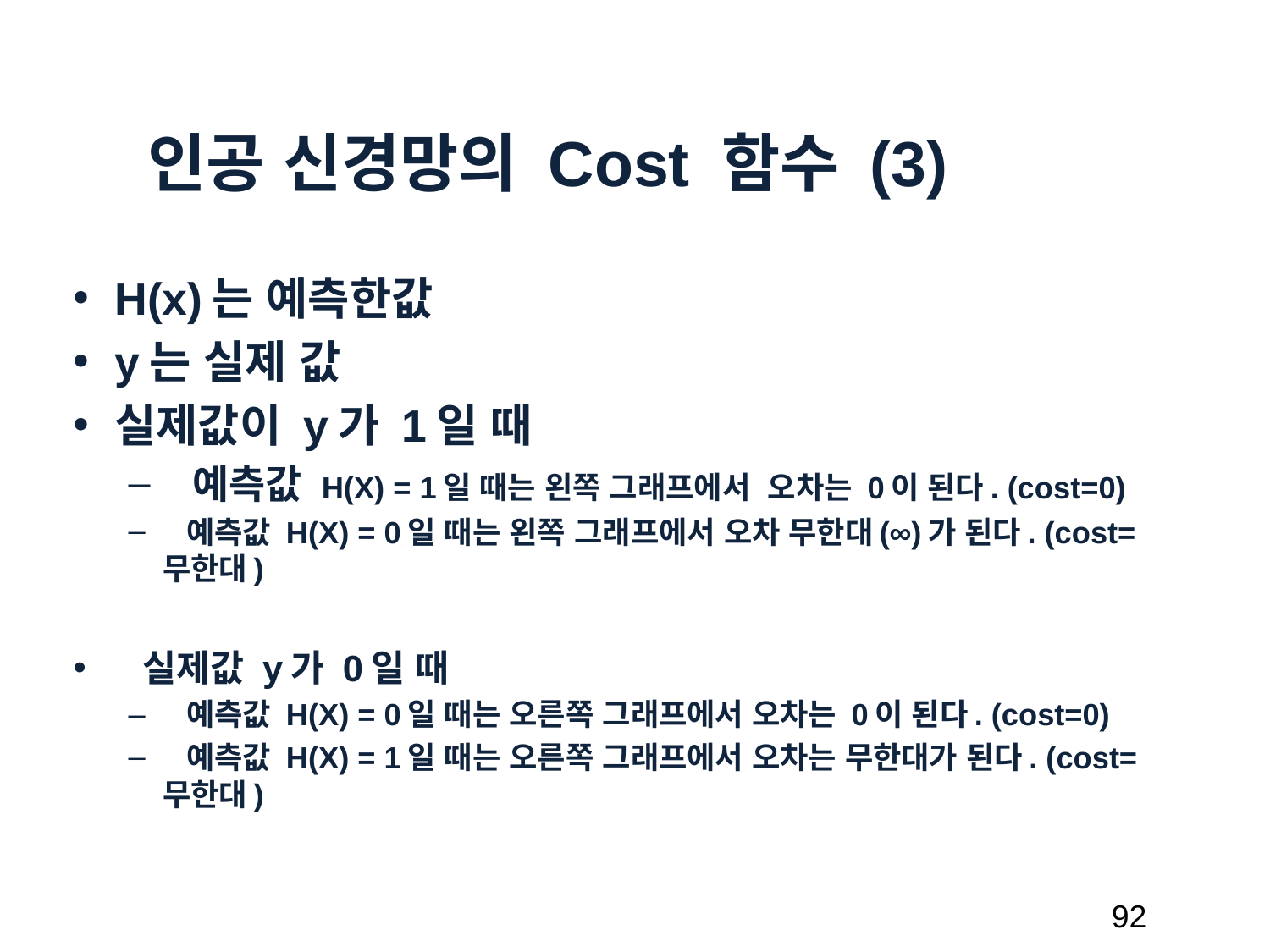

인공 신경망의 Cost 함수 (3)
H(x)는 예측한값
y는 실제 값
실제값이 y가 1일 때
  예측값 H(X) = 1일 때는 왼쪽 그래프에서  오차는 0이 된다. (cost=0)
  예측값 H(X) = 0일 때는 왼쪽 그래프에서 오차 무한대(∞)가 된다. (cost=무한대)

  실제값 y가 0일 때
  예측값 H(X) = 0일 때는 오른쪽 그래프에서 오차는 0이 된다. (cost=0)
  예측값 H(X) = 1일 때는 오른쪽 그래프에서 오차는 무한대가 된다. (cost=무한대)